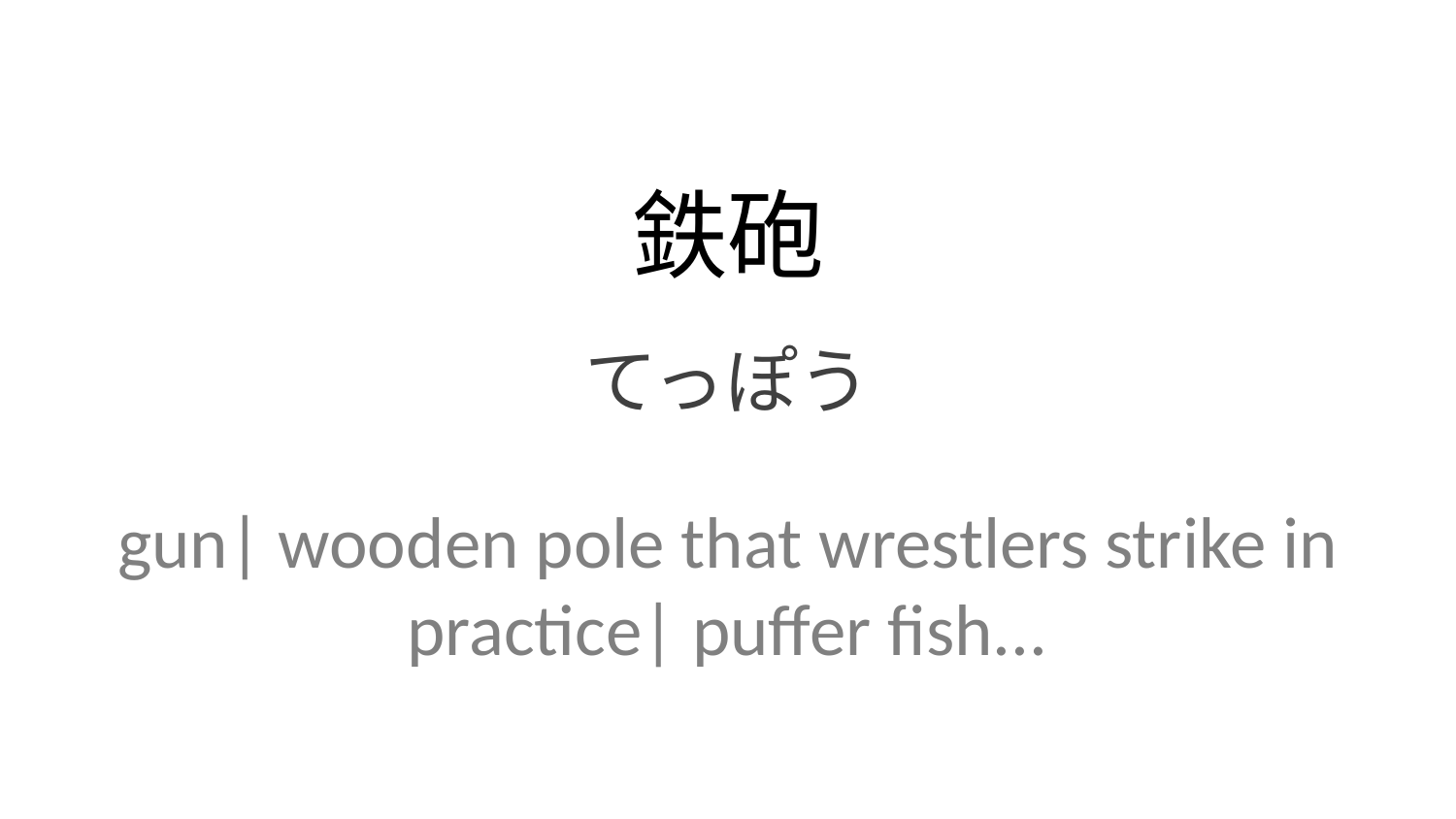

鉄砲

てっぽう
gun| wooden pole that wrestlers strike in practice| puffer fish...